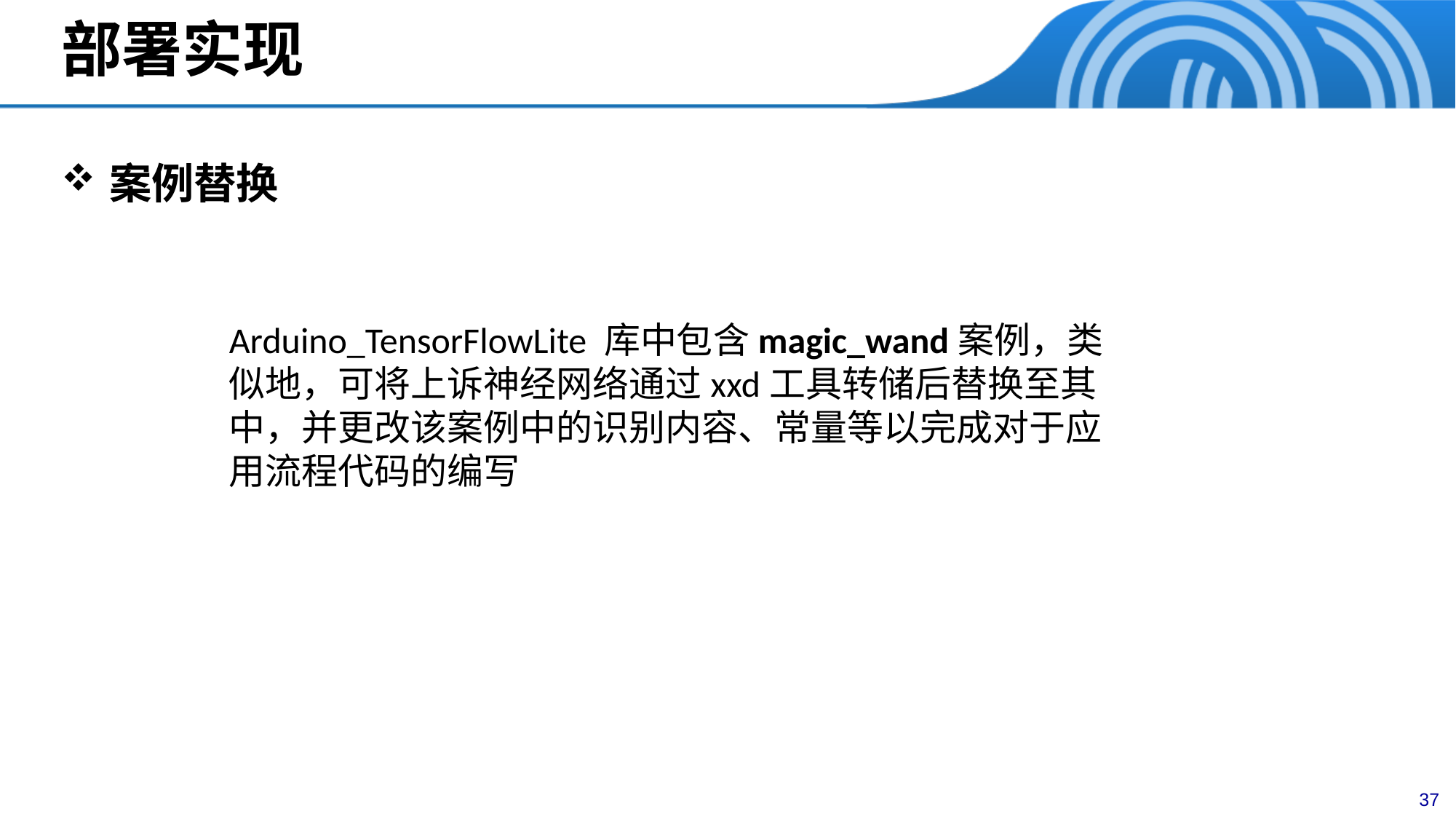

# 部署实现
案例替换
Arduino_TensorFlowLite 库中包含magic_wand案例，类似地，可将上诉神经网络通过xxd工具转储后替换至其中，并更改该案例中的识别内容、常量等以完成对于应用流程代码的编写